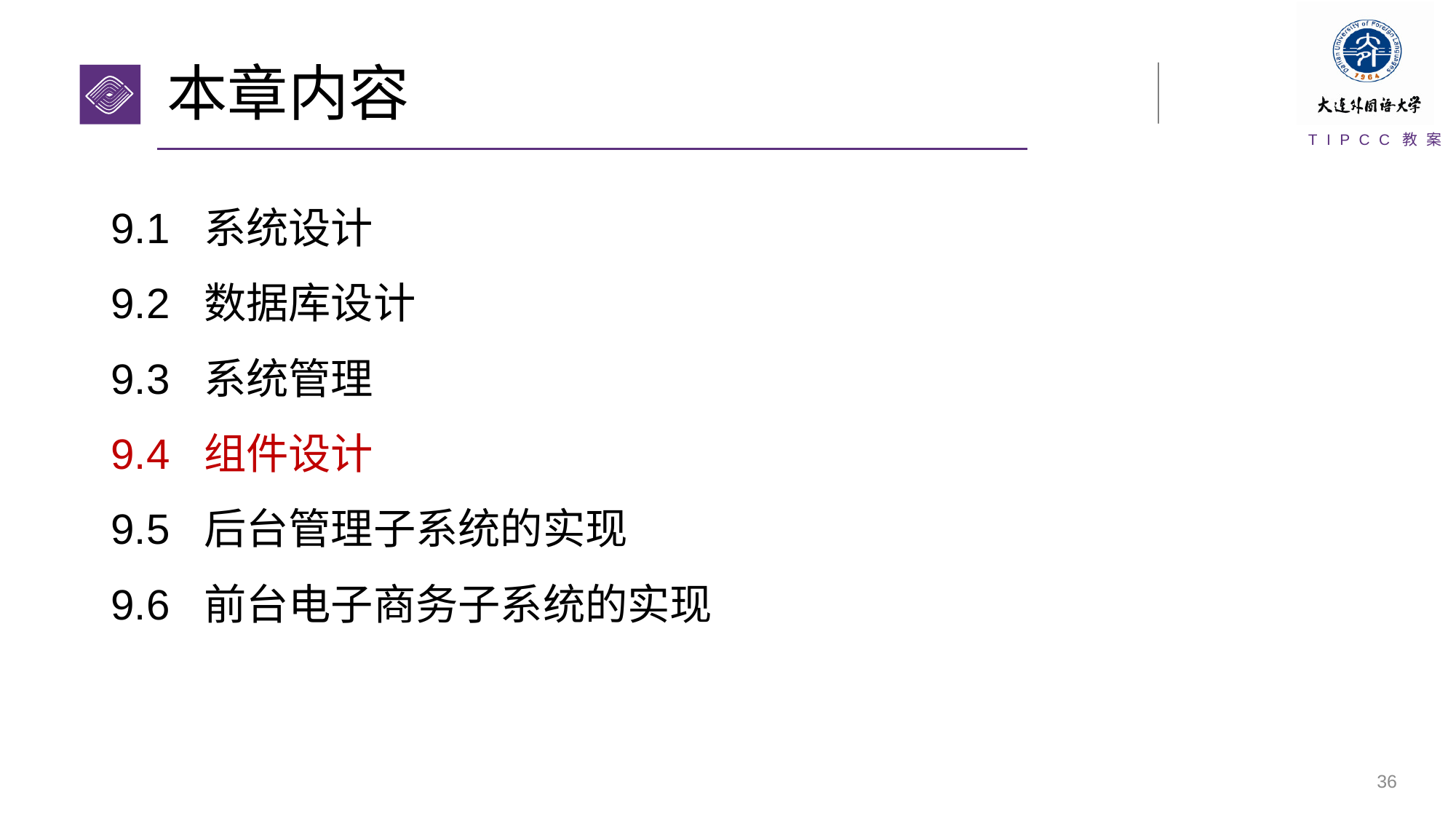

# 本章内容
9.1  系统设计
9.2  数据库设计
9.3  系统管理
9.4  组件设计
9.5  后台管理子系统的实现
9.6  前台电子商务子系统的实现
36